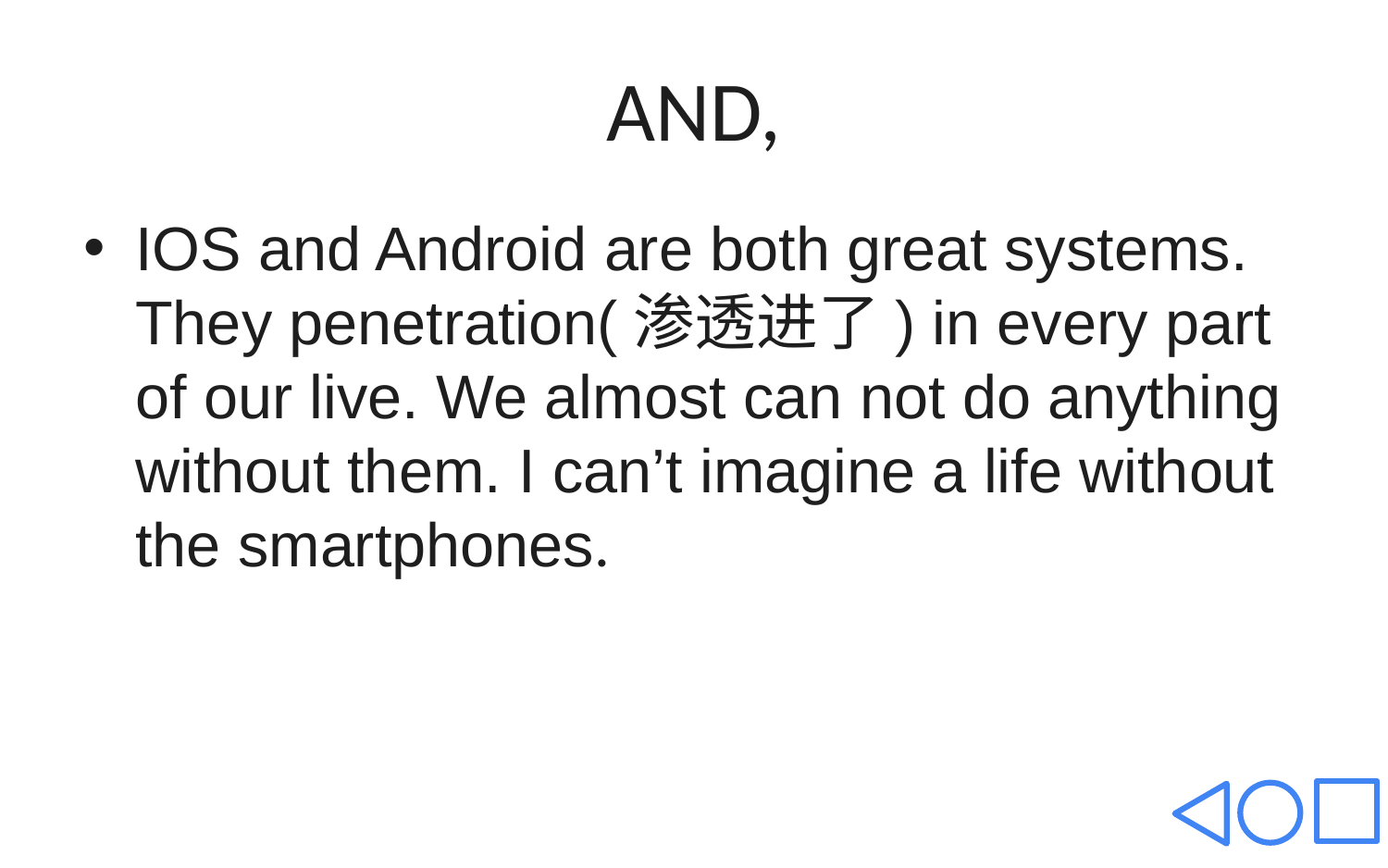

# AND,
IOS and Android are both great systems. They penetration(渗透进了) in every part of our live. We almost can not do anything without them. I can’t imagine a life without the smartphones.